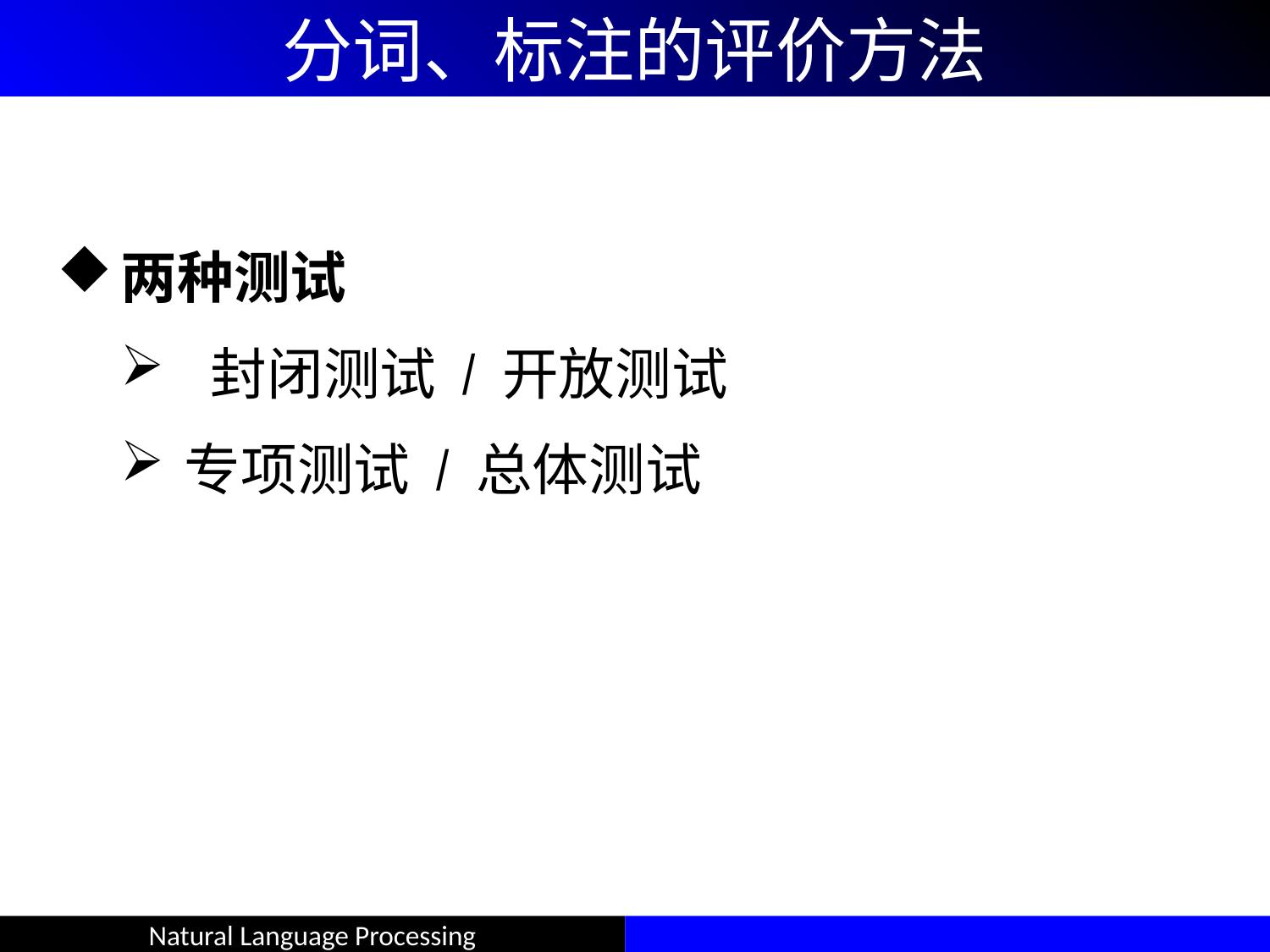

# 分词、标注的评价方法
两种测试
 封闭测试 / 开放测试
专项测试 / 总体测试